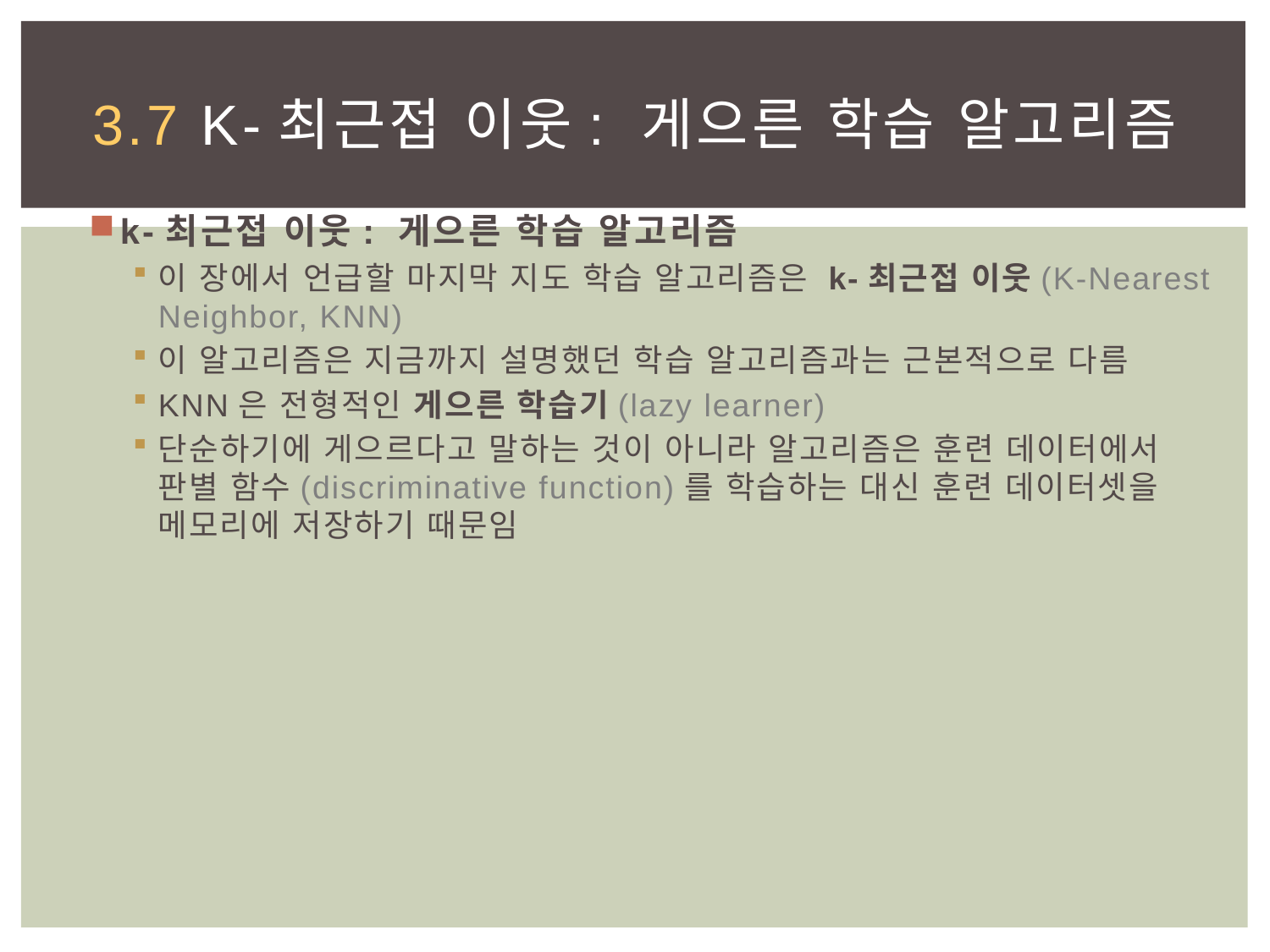

# 3.7 k-최근접 이웃: 게으른 학습 알고리즘
k-최근접 이웃: 게으른 학습 알고리즘
이 장에서 언급할 마지막 지도 학습 알고리즘은 k-최근접 이웃(K-Nearest Neighbor, KNN)
이 알고리즘은 지금까지 설명했던 학습 알고리즘과는 근본적으로 다름
KNN은 전형적인 게으른 학습기(lazy learner)
단순하기에 게으르다고 말하는 것이 아니라 알고리즘은 훈련 데이터에서 판별 함수(discriminative function)를 학습하는 대신 훈련 데이터셋을 메모리에 저장하기 때문임